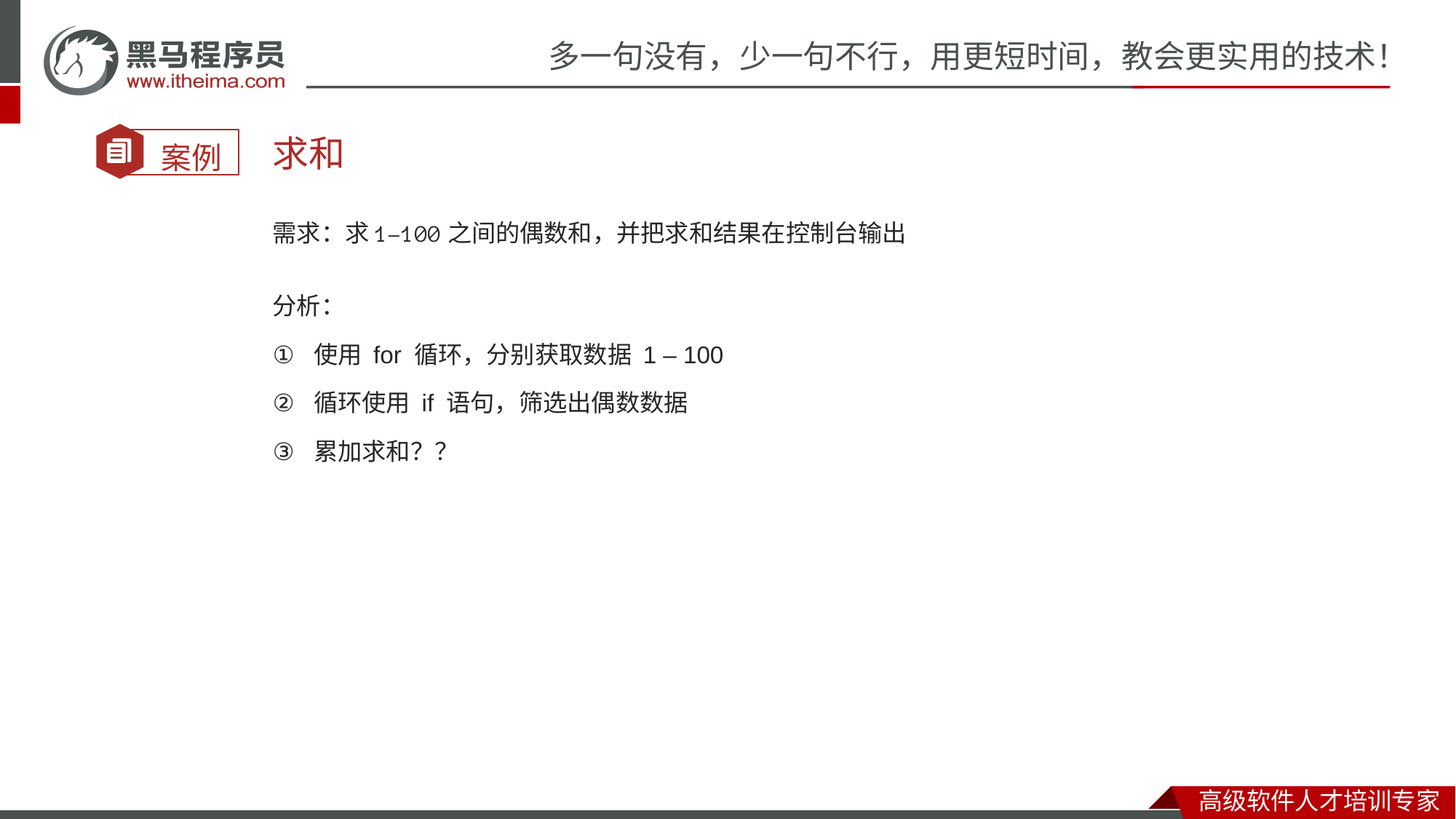

#
求和
需求：求1-100之间的偶数和，并把求和结果在控制台输出
分析：
使用 for 循环，分别获取数据 1 – 100
循环使用 if 语句，筛选出偶数数据
累加求和？？